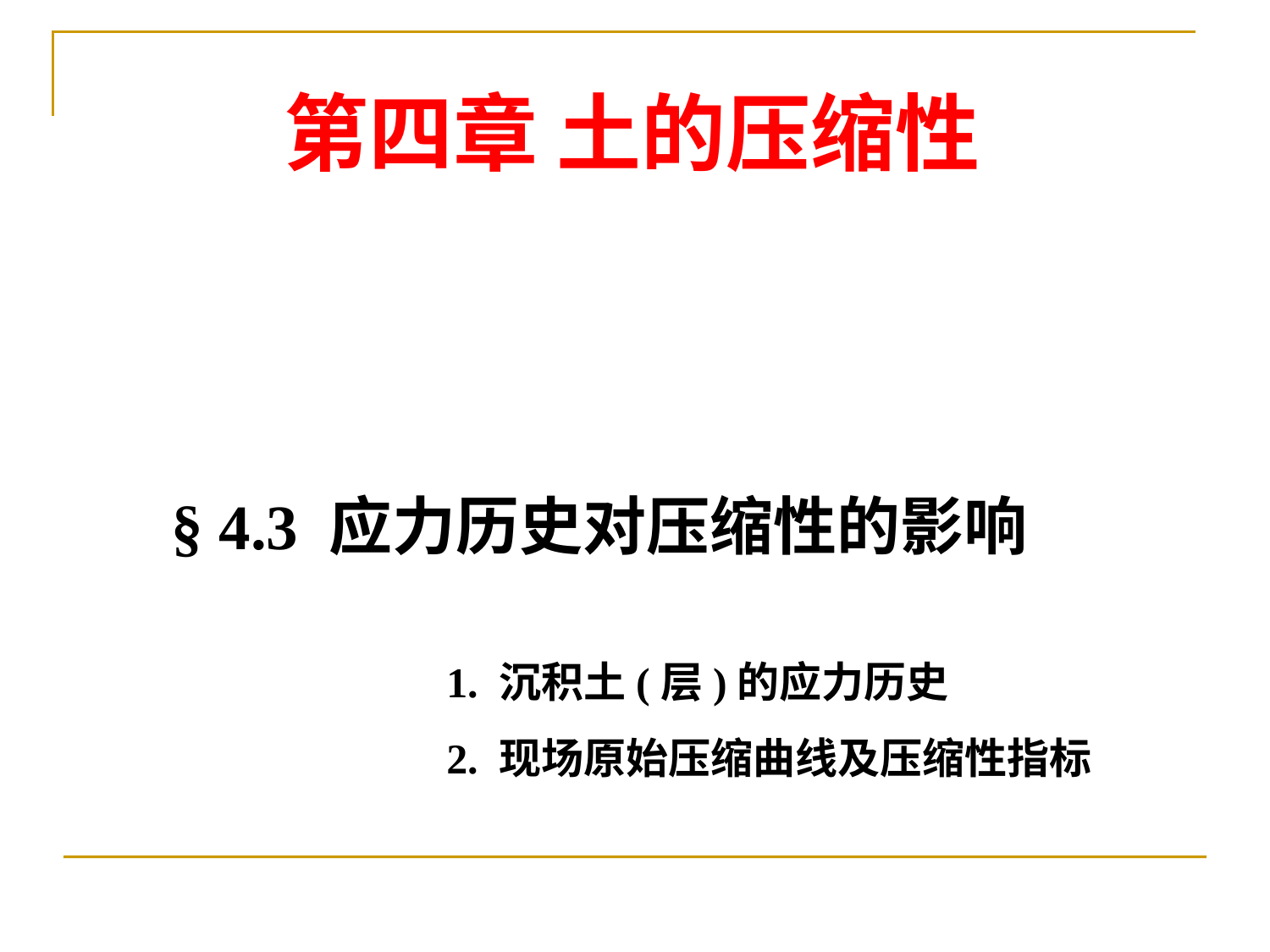

第四章 土的压缩性
§ 4.1 概述
§ 4.2 固结试验及压缩性指标
§ 4.3 应力历史对压缩性的影响
§ 4.4 土的变形模量
§ 4.5 土的弹性模量
 1. 沉积土(层)的应力历史
 2. 现场原始压缩曲线及压缩性指标
23